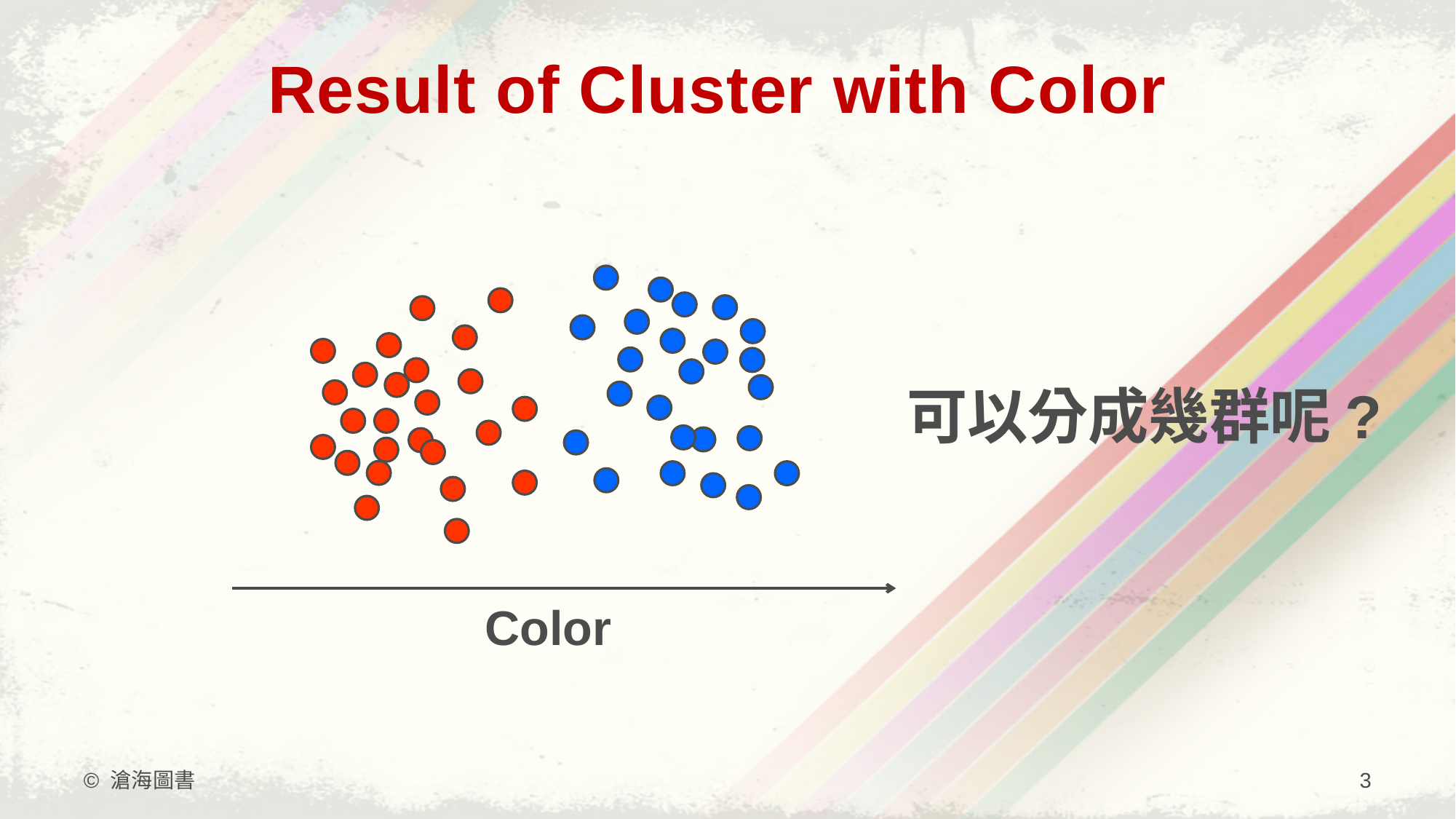

# Result of Cluster with Color

可以分成幾群呢?
Color
© 滄海圖書
3